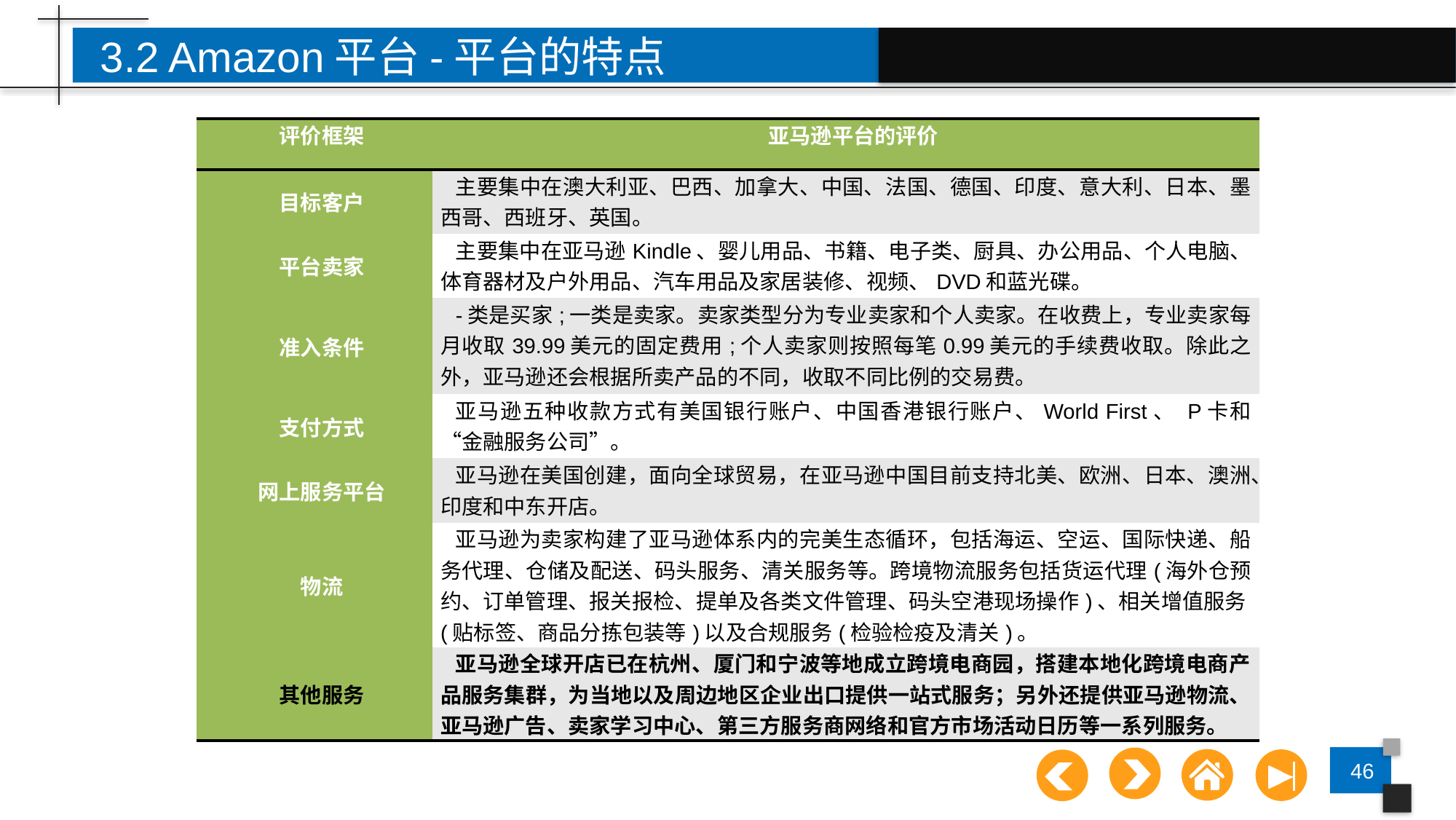

3.2 Amazon平台-平台的特点
| 评价框架 | 亚马逊平台的评价 |
| --- | --- |
| 目标客户 | 主要集中在澳大利亚、巴西、加拿大、中国、法国、德国、印度、意大利、日本、墨西哥、西班牙、英国。 |
| 平台卖家 | 主要集中在亚马逊Kindle、婴儿用品、书籍、电子类、厨具、办公用品、个人电脑、体育器材及户外用品、汽车用品及家居装修、视频、DVD和蓝光碟。 |
| 准入条件 | -类是买家;一类是卖家。卖家类型分为专业卖家和个人卖家。在收费上，专业卖家每月收取39.99美元的固定费用;个人卖家则按照每笔0.99美元的手续费收取。除此之外，亚马逊还会根据所卖产品的不同，收取不同比例的交易费。 |
| 支付方式 | 亚马逊五种收款方式有美国银行账户、中国香港银行账户、World First、 P卡和“金融服务公司”。 |
| 网上服务平台 | 亚马逊在美国创建，面向全球贸易，在亚马逊中国目前支持北美、欧洲、日本、澳洲、印度和中东开店。 |
| 物流 | 亚马逊为卖家构建了亚马逊体系内的完美生态循环，包括海运、空运、国际快递、船务代理、仓储及配送、码头服务、清关服务等。跨境物流服务包括货运代理(海外仓预约、订单管理、报关报检、提单及各类文件管理、码头空港现场操作)、相关增值服务(贴标签、商品分拣包装等)以及合规服务(检验检疫及清关)。 |
| 其他服务 | 亚马逊全球开店已在杭州、厦门和宁波等地成立跨境电商园，搭建本地化跨境电商产品服务集群，为当地以及周边地区企业出口提供一站式服务；另外还提供亚马逊物流、亚马逊广告、卖家学习中心、第三方服务商网络和官方市场活动日历等一系列服务。 |